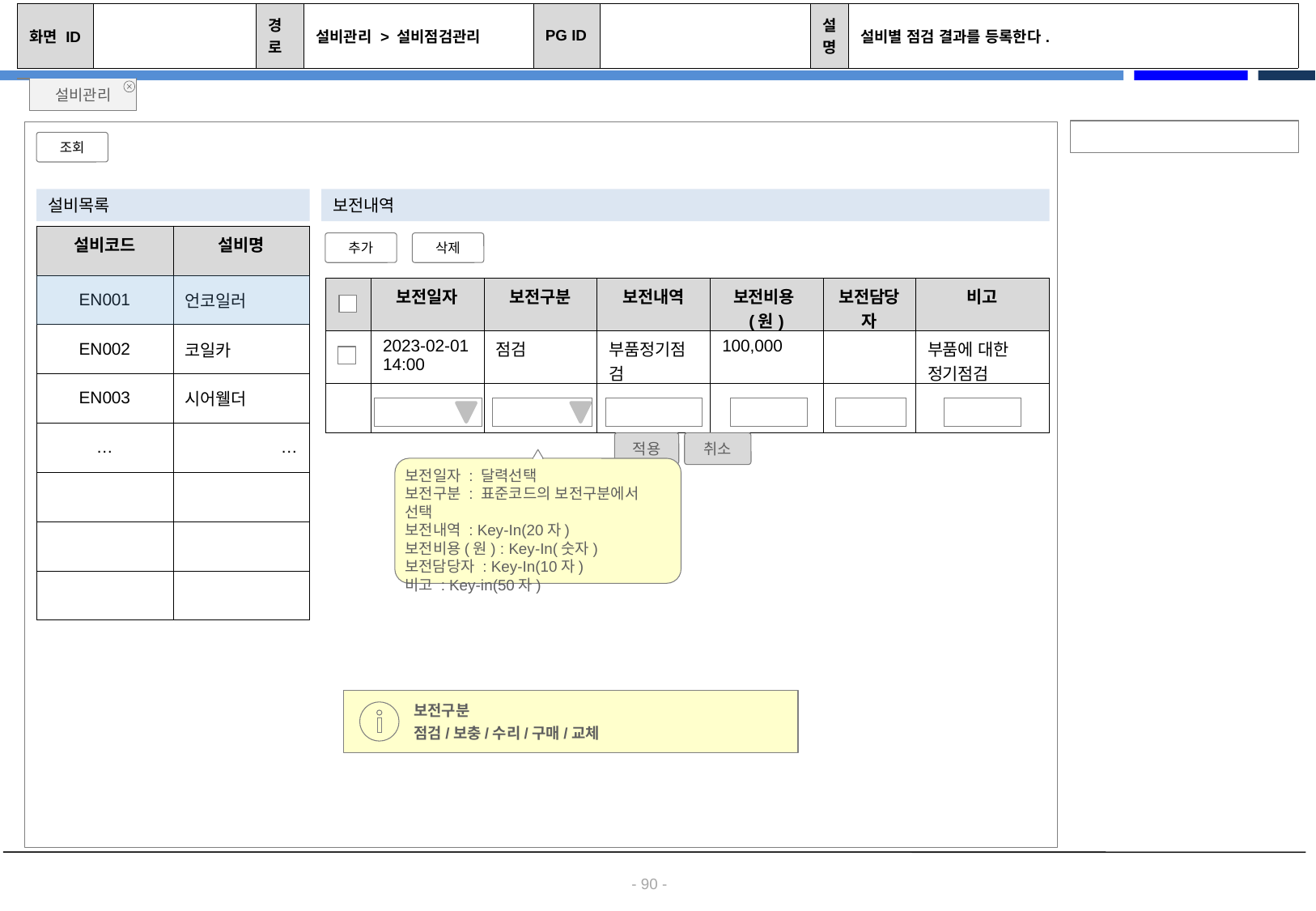

| 화면 ID |  | 경로 | 설비관리 > 설비점검관리 | PG ID |  | 설명 | 설비별 점검 결과를 등록한다. |
| --- | --- | --- | --- | --- | --- | --- | --- |
설비관리

조회
설비목록
보전내역
| 설비코드 | 설비명 |
| --- | --- |
| EN001 | 언코일러 |
| EN002 | 코일카 |
| EN003 | 시어웰더 |
| … | … |
|  |  |
|  |  |
|  |  |
추가
삭제

|  | 보전일자 | 보전구분 | 보전내역 | 보전비용(원) | 보전담당자 | 비고 |
| --- | --- | --- | --- | --- | --- | --- |
|  | 2023-02-01 14:00 | 점검 | 부품정기점검 | 100,000 |  | 부품에 대한 정기점검 |
|  |  |  |  |  |  |  |

적용
취소

보전일자 : 달력선택
보전구분 : 표준코드의 보전구분에서 선택
보전내역 : Key-In(20자)
보전비용(원) : Key-In(숫자)
보전담당자 : Key-In(10자)
비고 : Key-in(50자)
보전구분
점검/보충/수리/구매/교체